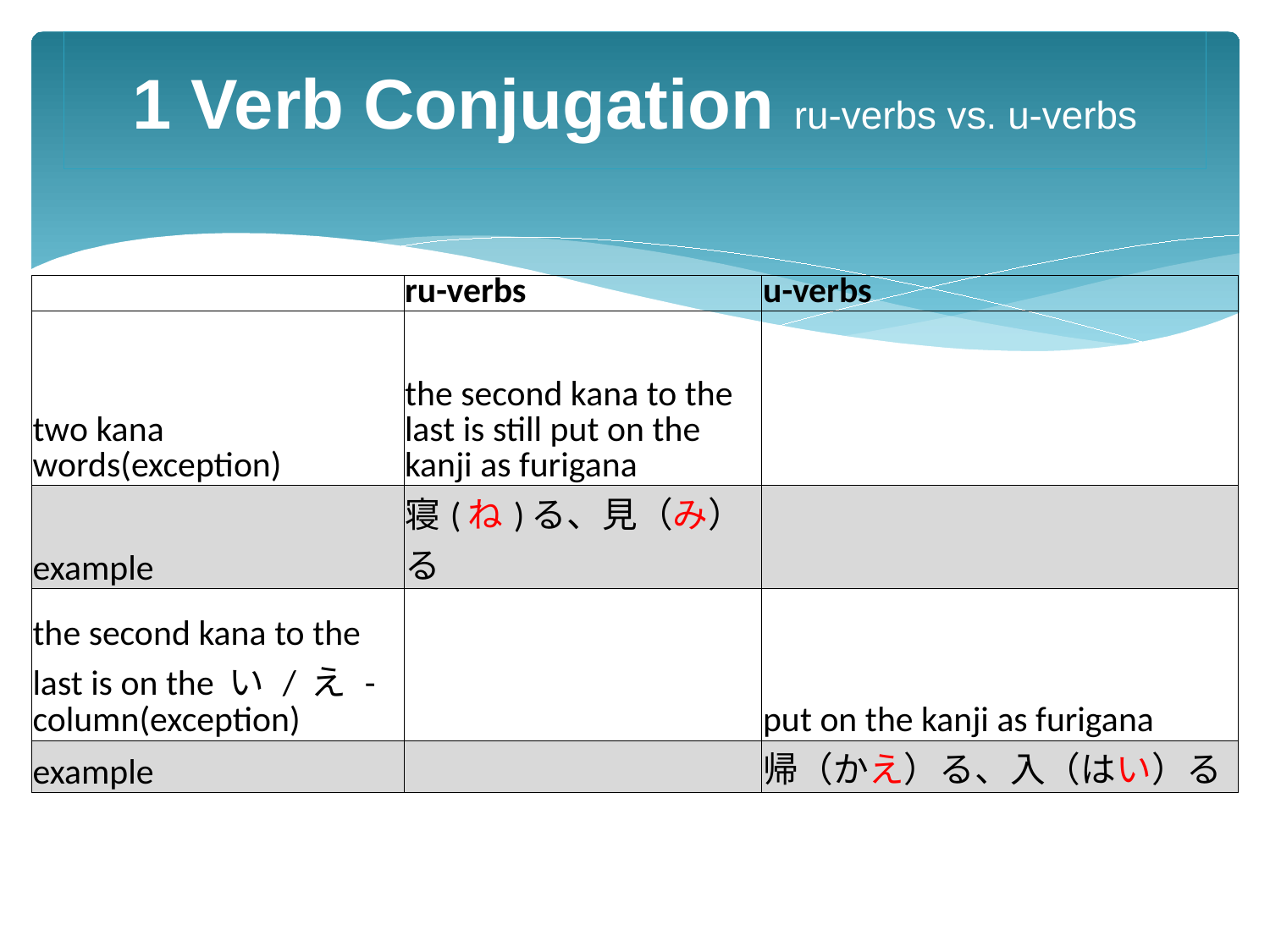

# 1 Verb Conjugation ru-verbs vs. u-verbs
|  | ru-verbs | u-verbs |
| --- | --- | --- |
| two kana words(exception) | the second kana to the last is still put on the kanji as furigana |  |
| example | 寝(ね)る、見（み）る |  |
| the second kana to the last is on the い / え -column(exception) |  | put on the kanji as furigana |
| example |  | 帰（かえ）る、入（はい）る |